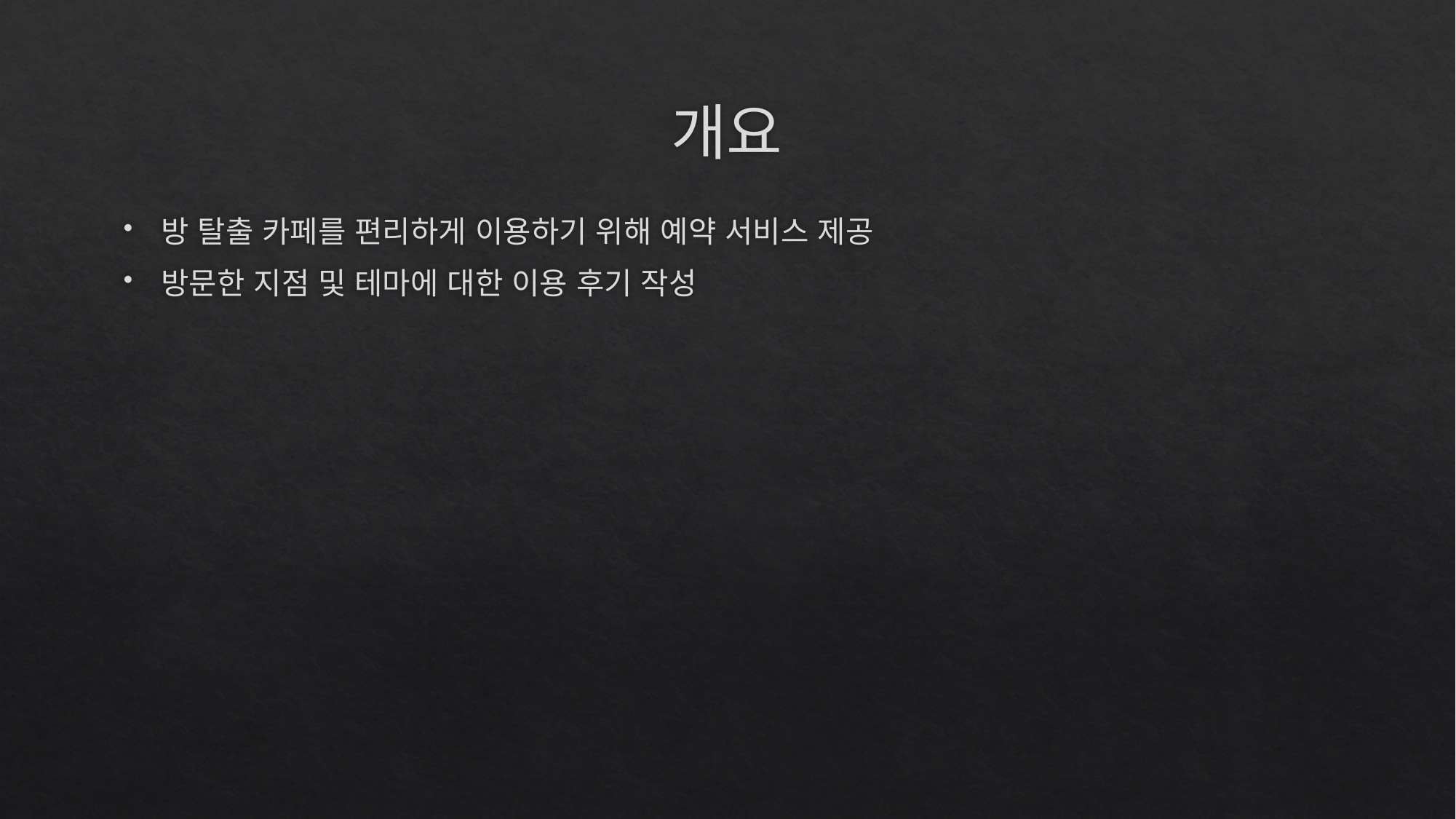

# 개요
방 탈출 카페를 편리하게 이용하기 위해 예약 서비스 제공
방문한 지점 및 테마에 대한 이용 후기 작성